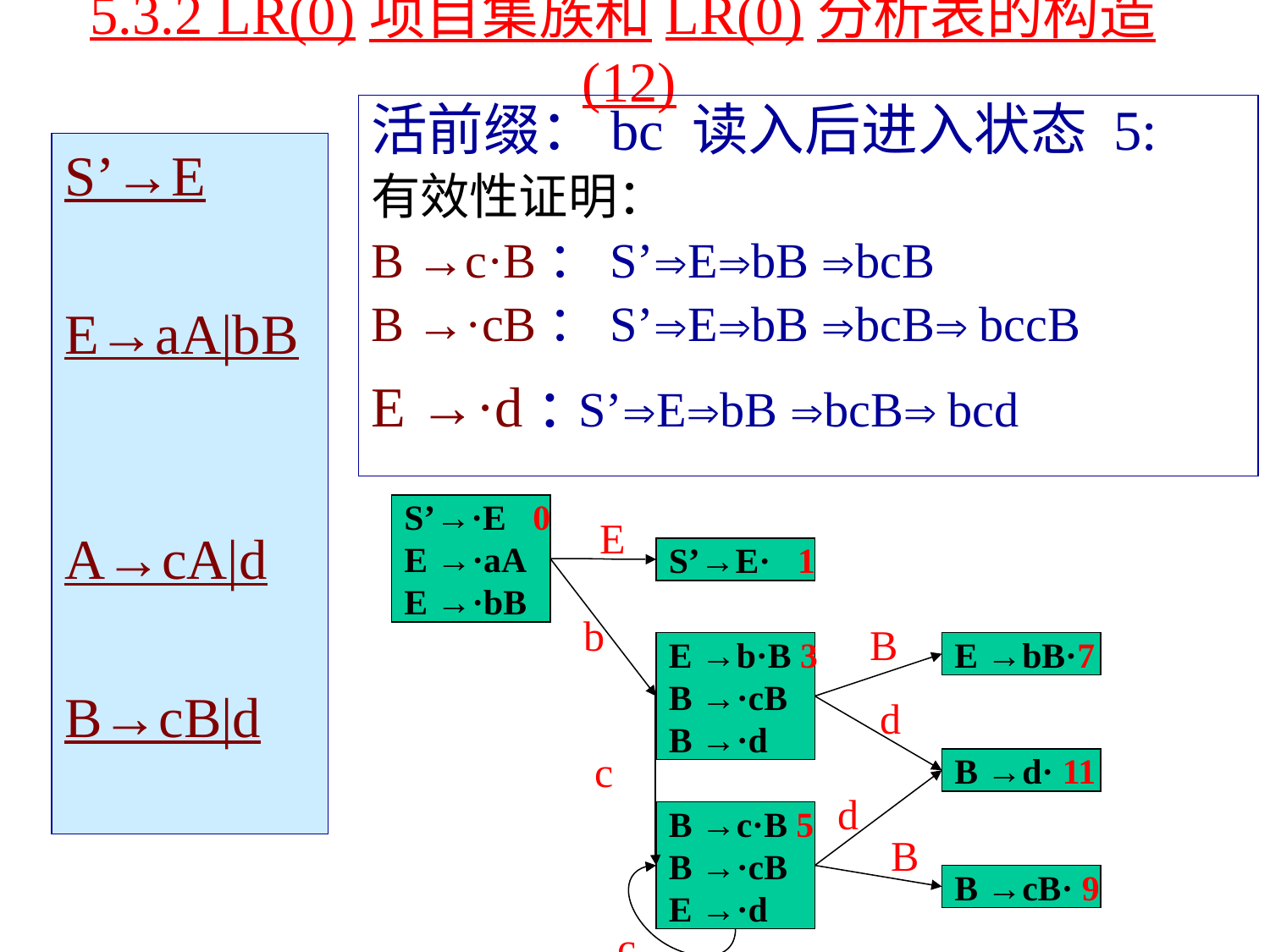

# 5.3.2 LR(0)项目集族和LR(0)分析表的构造(12)
活前缀：bc 读入后进入状态 5:
有效性证明：
B →c·B：S’⇒E⇒bB ⇒bcB
B →·cB：S’⇒E⇒bB ⇒bcB⇒ bccB
E →·d : S’⇒E⇒bB ⇒bcB⇒ bcd
S’→E

E→aA|bB

A→cA|d

B→cB|d

S’→·E   0
E →·aA
E →·bB
E
S’→E·   1
b
B
E →b·B 3
B →·cB
B →·d
E →bB·7
d
c
B →d· 11
d
B →c·B 5
B →·cB
E →·d
B
B →cB· 9
c